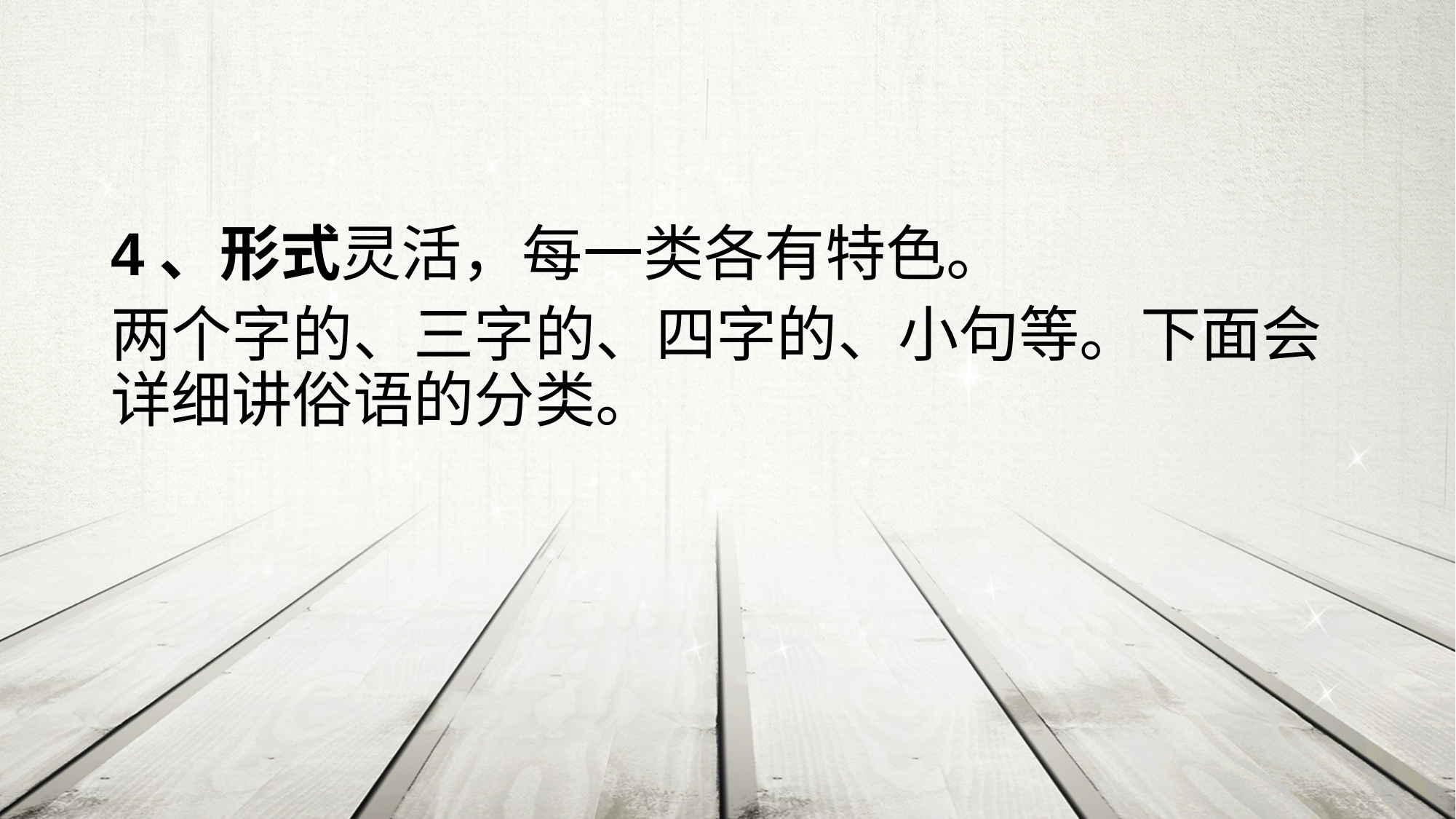

4、形式灵活，每一类各有特色。
两个字的、三字的、四字的、小句等。下面会详细讲俗语的分类。